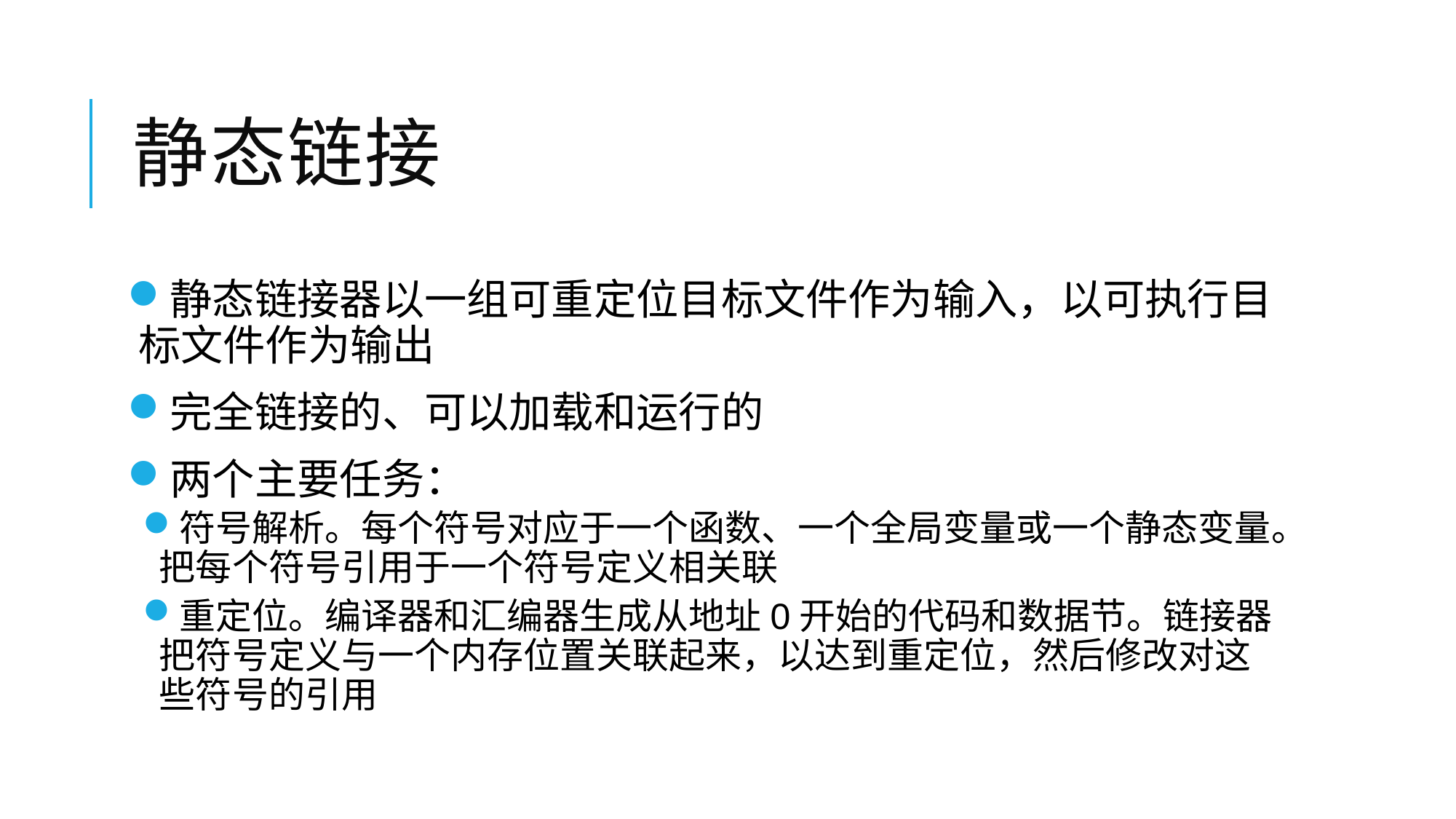

# 静态链接
静态链接器以一组可重定位目标文件作为输入，以可执行目标文件作为输出
完全链接的、可以加载和运行的
两个主要任务：
符号解析。每个符号对应于一个函数、一个全局变量或一个静态变量。把每个符号引用于一个符号定义相关联
重定位。编译器和汇编器生成从地址0开始的代码和数据节。链接器把符号定义与一个内存位置关联起来，以达到重定位，然后修改对这些符号的引用